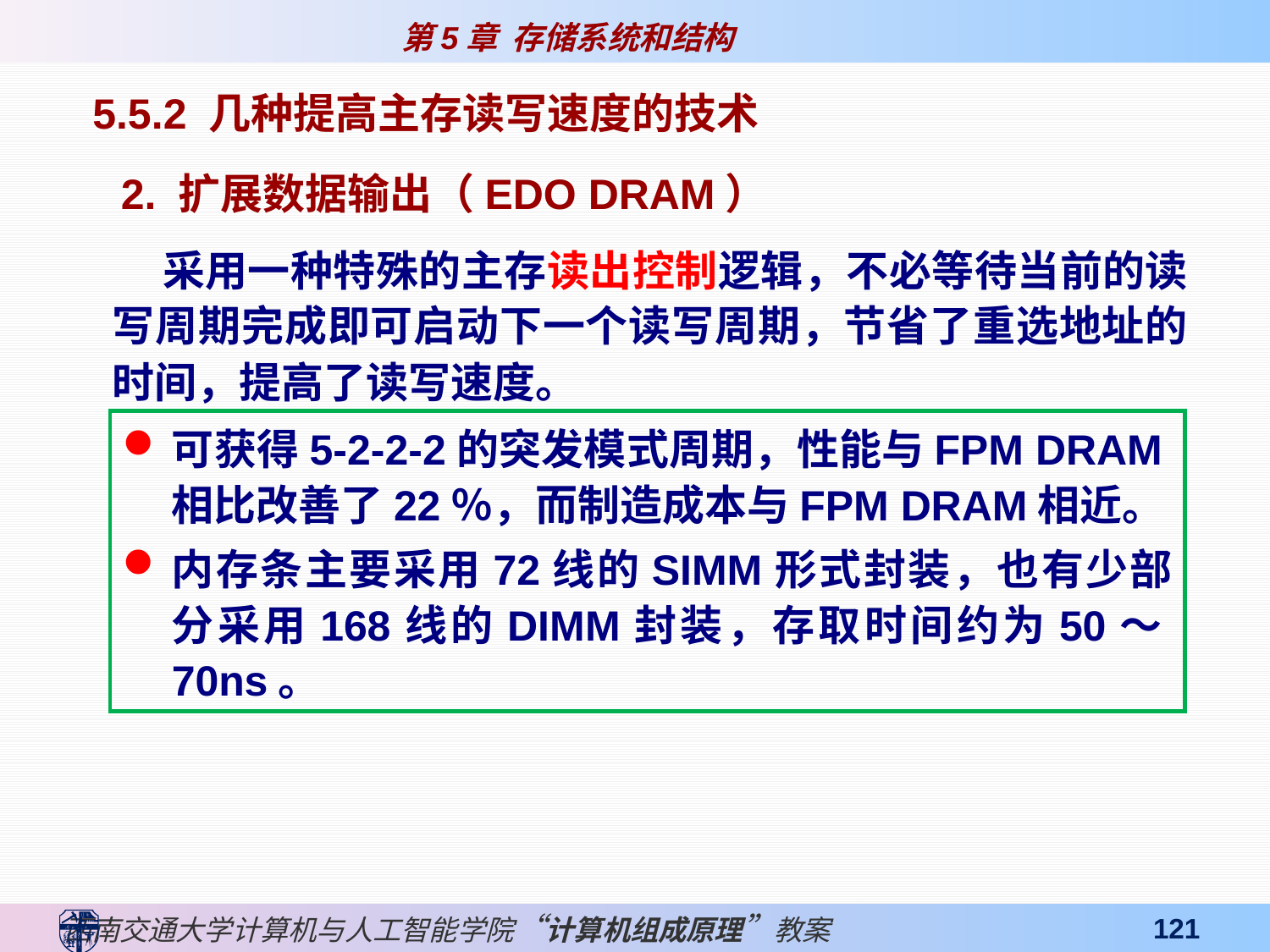

5.5.2 几种提高主存读写速度的技术
  2. 扩展数据输出（EDO DRAM）
    采用一种特殊的主存读出控制逻辑，不必等待当前的读写周期完成即可启动下一个读写周期，节省了重选地址的时间，提高了读写速度。
可获得5-2-2-2的突发模式周期，性能与FPM DRAM相比改善了22％，而制造成本与FPM DRAM相近。
内存条主要采用72线的SIMM形式封装，也有少部分采用168线的DIMM封装，存取时间约为50～70ns。